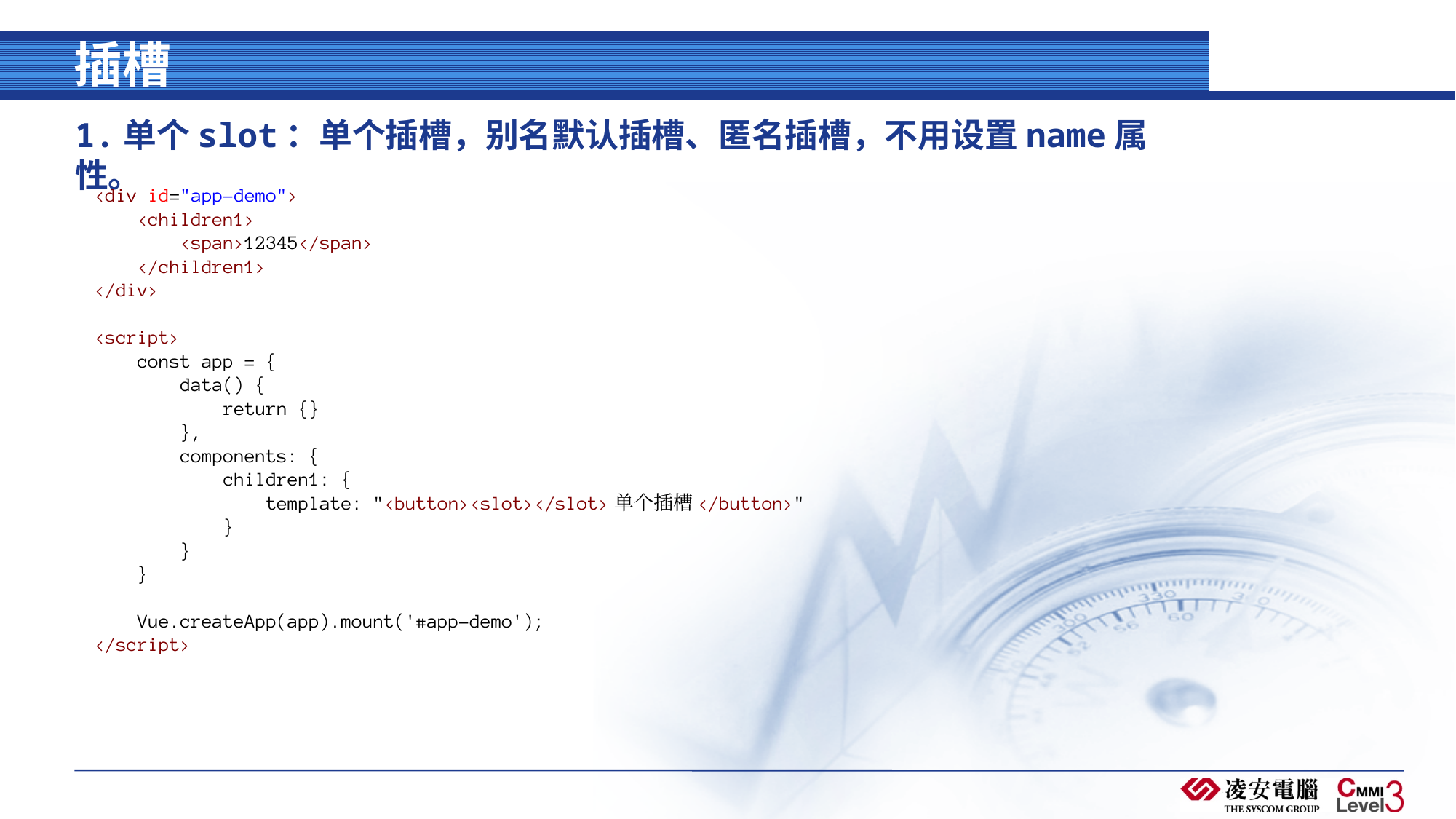

# 插槽
1.单个slot：单个插槽，别名默认插槽、匿名插槽，不用设置name属性。
<div id="app-demo">
    <children1>
        <span>12345</span>
    </children1>
</div>
<script>
    const app = {
        data() {
            return {}
        },
        components: {
            children1: {
                template: "<button><slot></slot>单个插槽</button>"
            }
        }
    }
    Vue.createApp(app).mount('#app-demo');
</script>